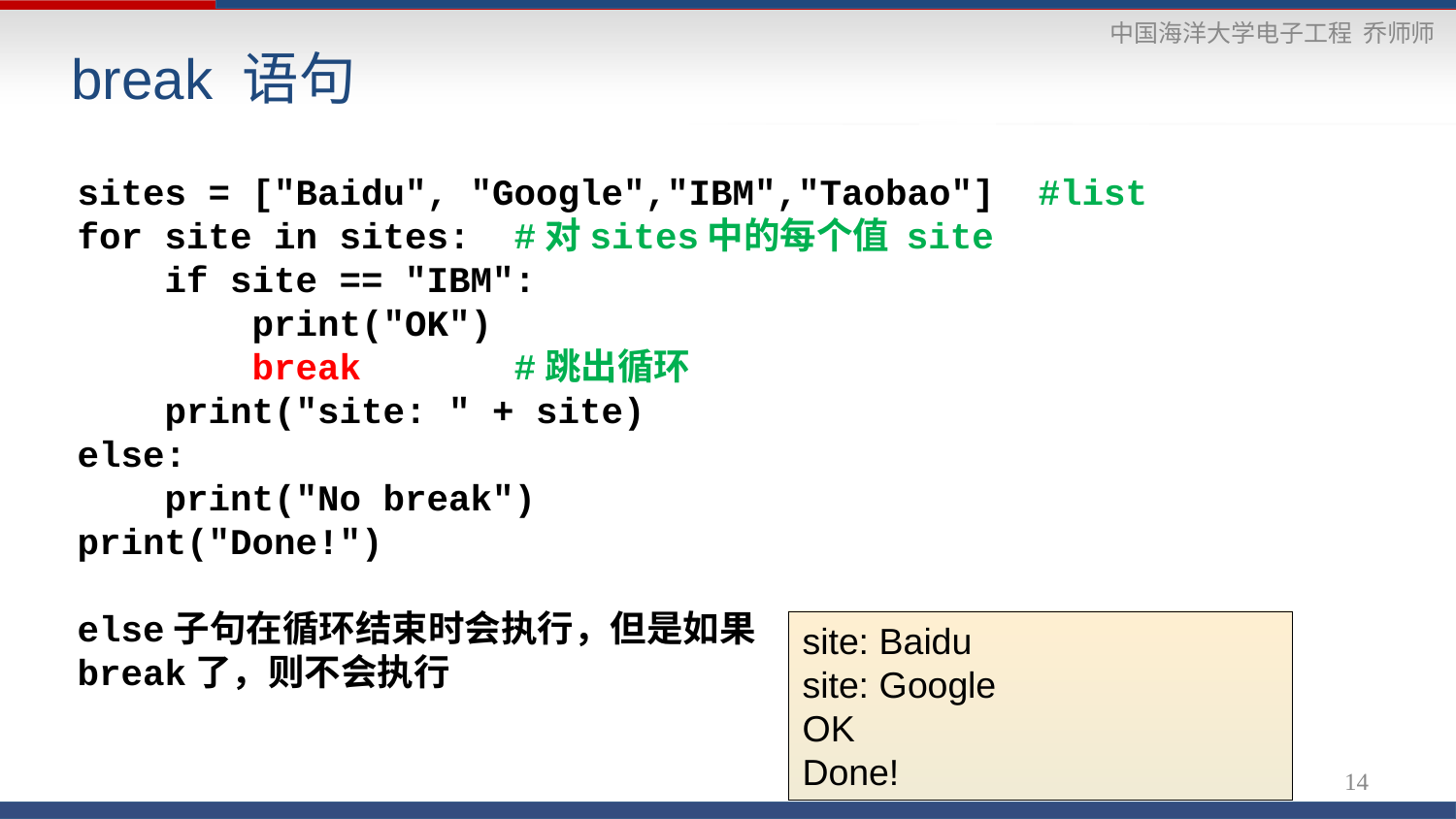

# break 语句

sites = ["Baidu", "Google","IBM","Taobao"]  #list
for site in sites:  #对sites中的每个值 site
    if site == "IBM":
        print("OK")
        break		#跳出循环
    print("site: " + site)
else:
    print("No break")
print("Done!")

else子句在循环结束时会执行，但是如果
break了，则不会执行

site: Baidu
site: Google
OK
Done!
14